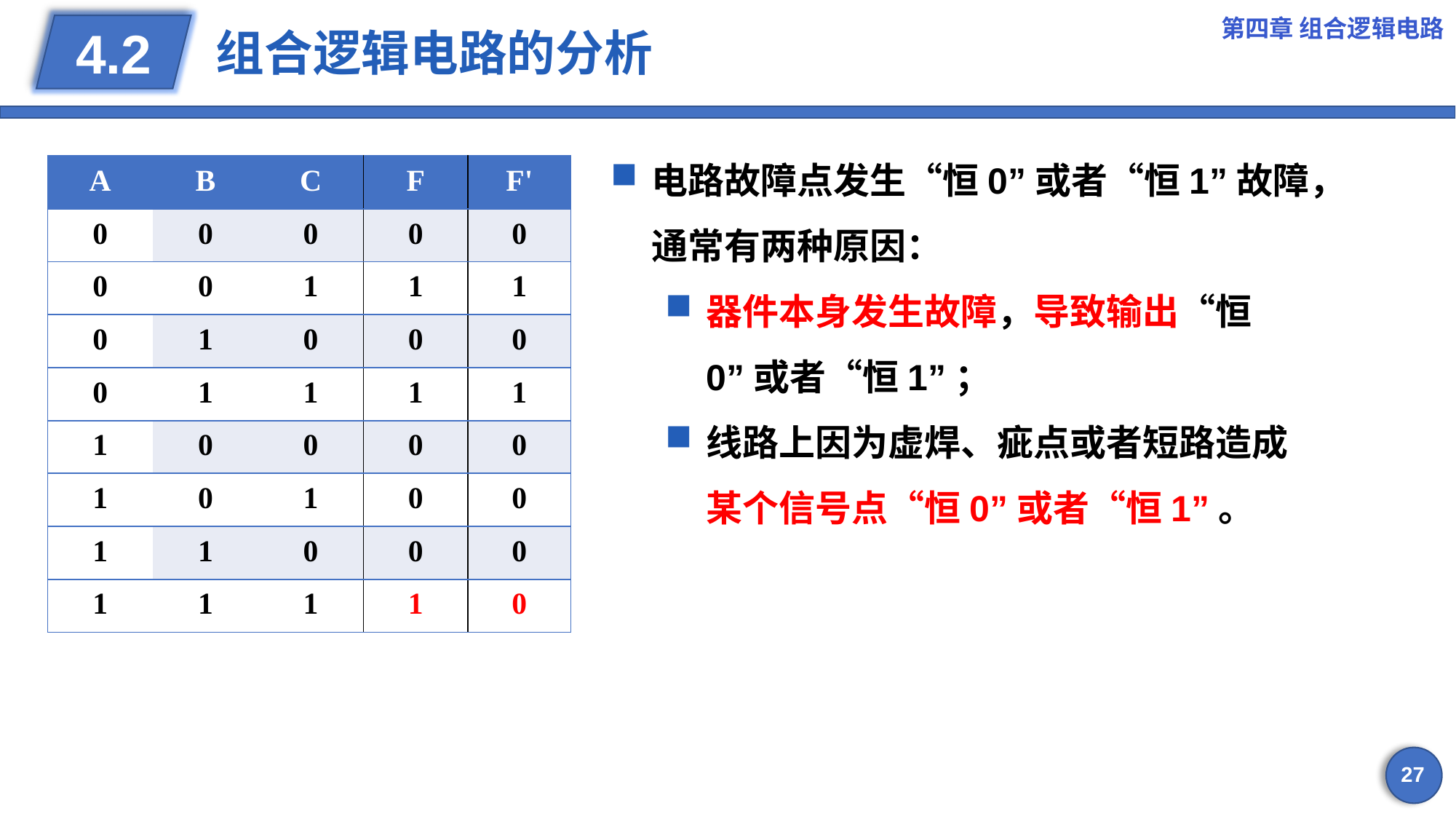

第四章 组合逻辑电路
# 组合逻辑电路的分析
4.2
电路故障点发生“恒0”或者“恒1”故障，通常有两种原因：
器件本身发生故障，导致输出“恒0”或者“恒1”；
线路上因为虚焊、疵点或者短路造成某个信号点“恒0”或者“恒1”。
| A | B | C | F | F' |
| --- | --- | --- | --- | --- |
| 0 | 0 | 0 | 0 | 0 |
| 0 | 0 | 1 | 1 | 1 |
| 0 | 1 | 0 | 0 | 0 |
| 0 | 1 | 1 | 1 | 1 |
| 1 | 0 | 0 | 0 | 0 |
| 1 | 0 | 1 | 0 | 0 |
| 1 | 1 | 0 | 0 | 0 |
| 1 | 1 | 1 | 1 | 0 |
27